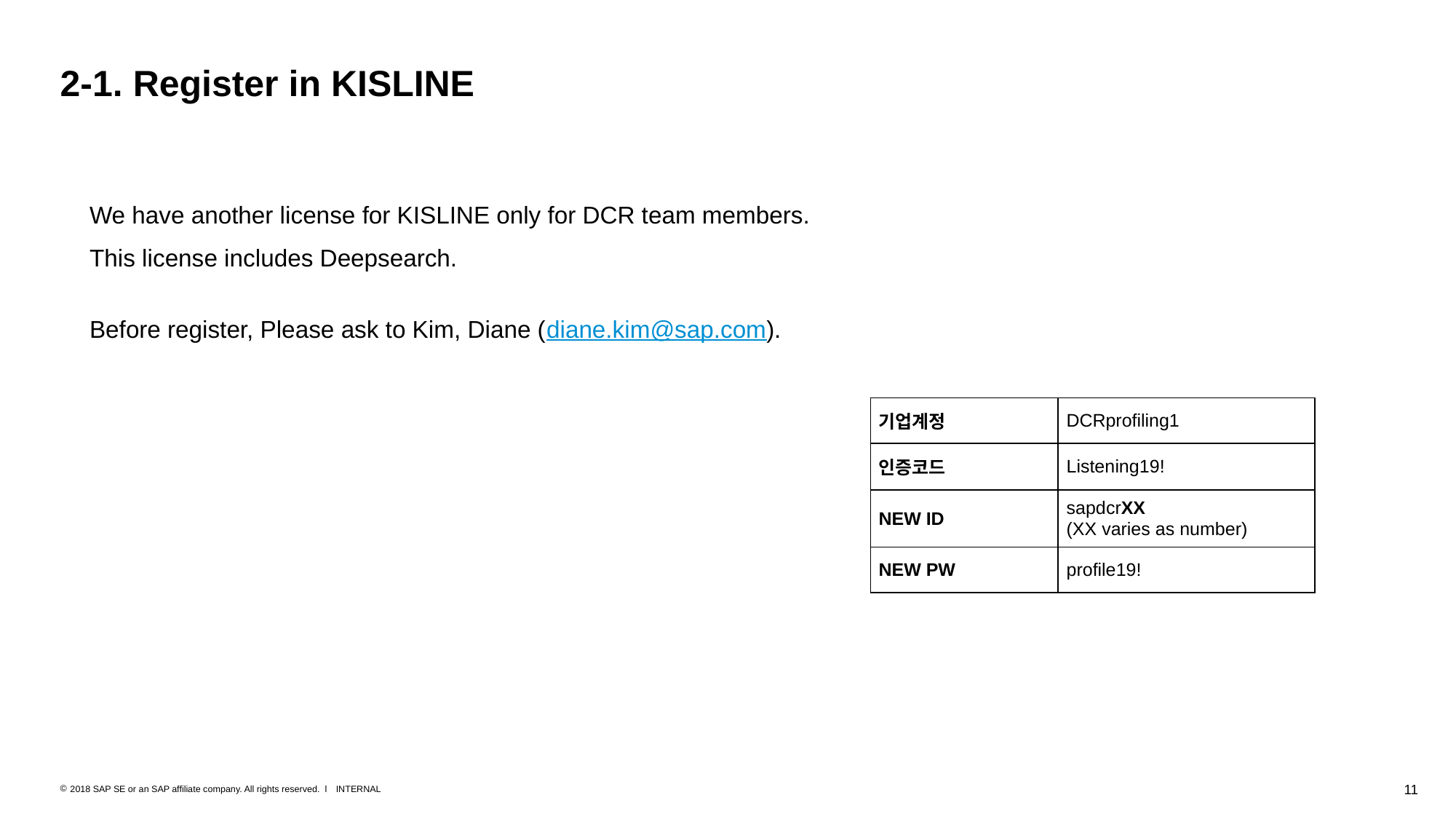

# 2-1. Register in KISLINE
We have another license for KISLINE only for DCR team members. This license includes Deepsearch.
Before register, Please ask to Kim, Diane (diane.kim@sap.com).
| 기업계정 | DCRprofiling1 |
| --- | --- |
| 인증코드 | Listening19! |
| NEW ID | sapdcrXX (XX varies as number) |
| NEW PW | profile19! |